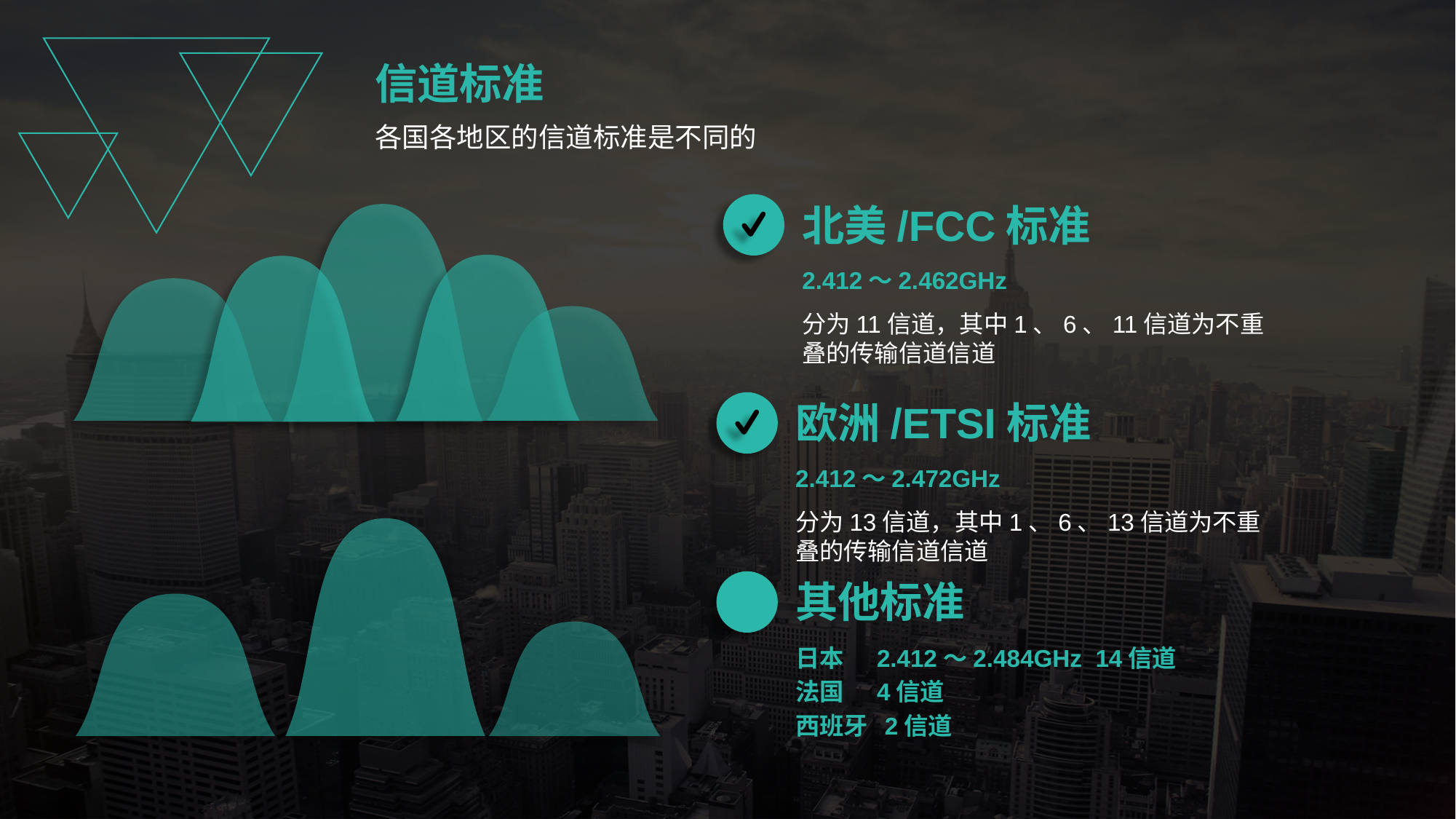

信道标准

各国各地区的信道标准是不同的

北美/FCC标准

2.412～2.462GHz

分为11信道，其中1、6、11信道为不重叠的传输信道信道

欧洲/ETSI标准

2.412～2.472GHz
分为13信道，其中1、6、13信道为不重叠的传输信道信道

其他标准

日本     2.412～2.484GHz  14信道
法国     4信道
西班牙  2信道